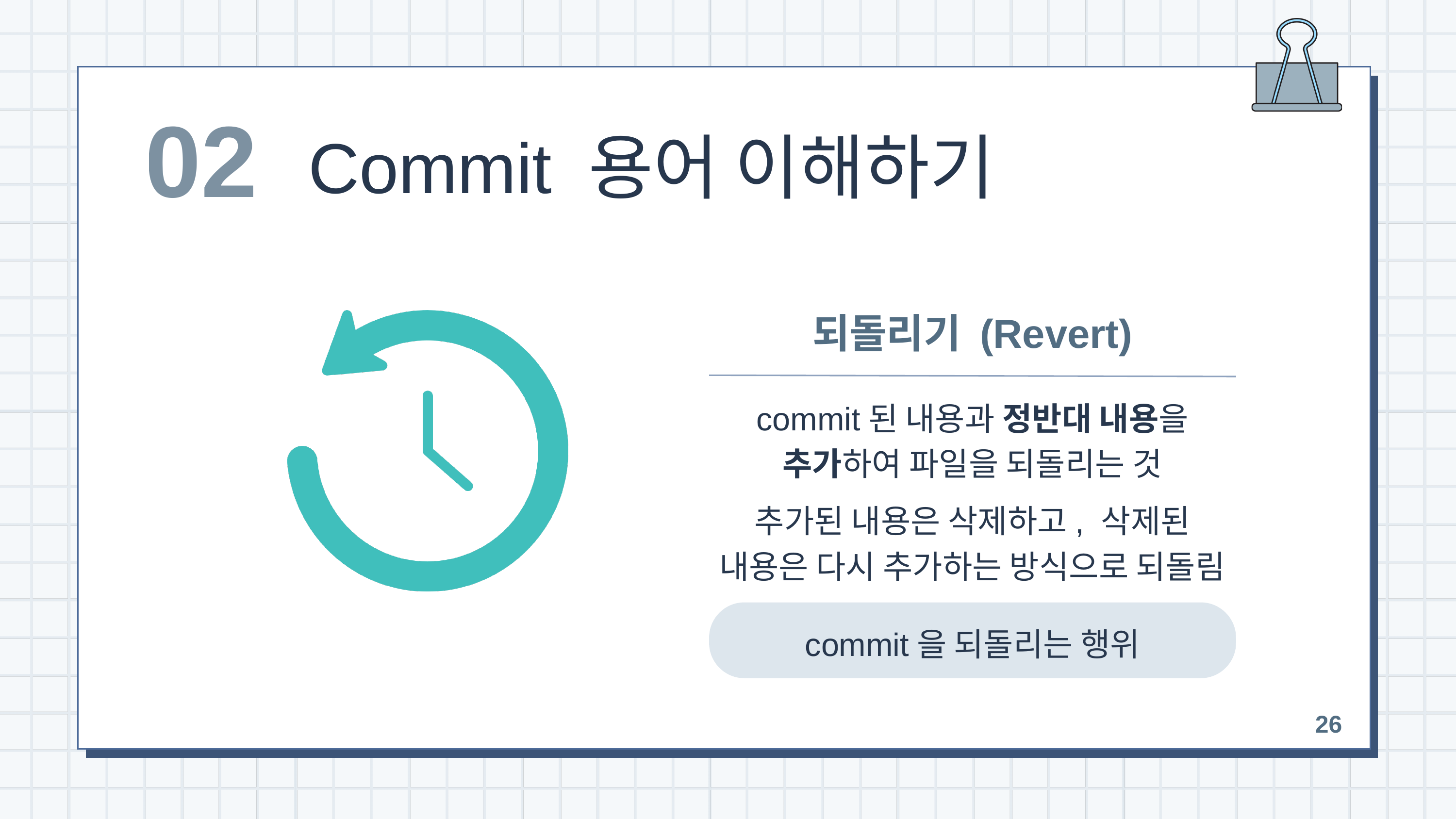

02
Commit 용어 이해하기
되돌리기 (Revert)

commit된 내용과 정반대 내용을
추가하여 파일을 되돌리는 것
추가된 내용은 삭제하고, 삭제된
내용은 다시 추가하는 방식으로 되돌림

commit을 되돌리는 행위
26